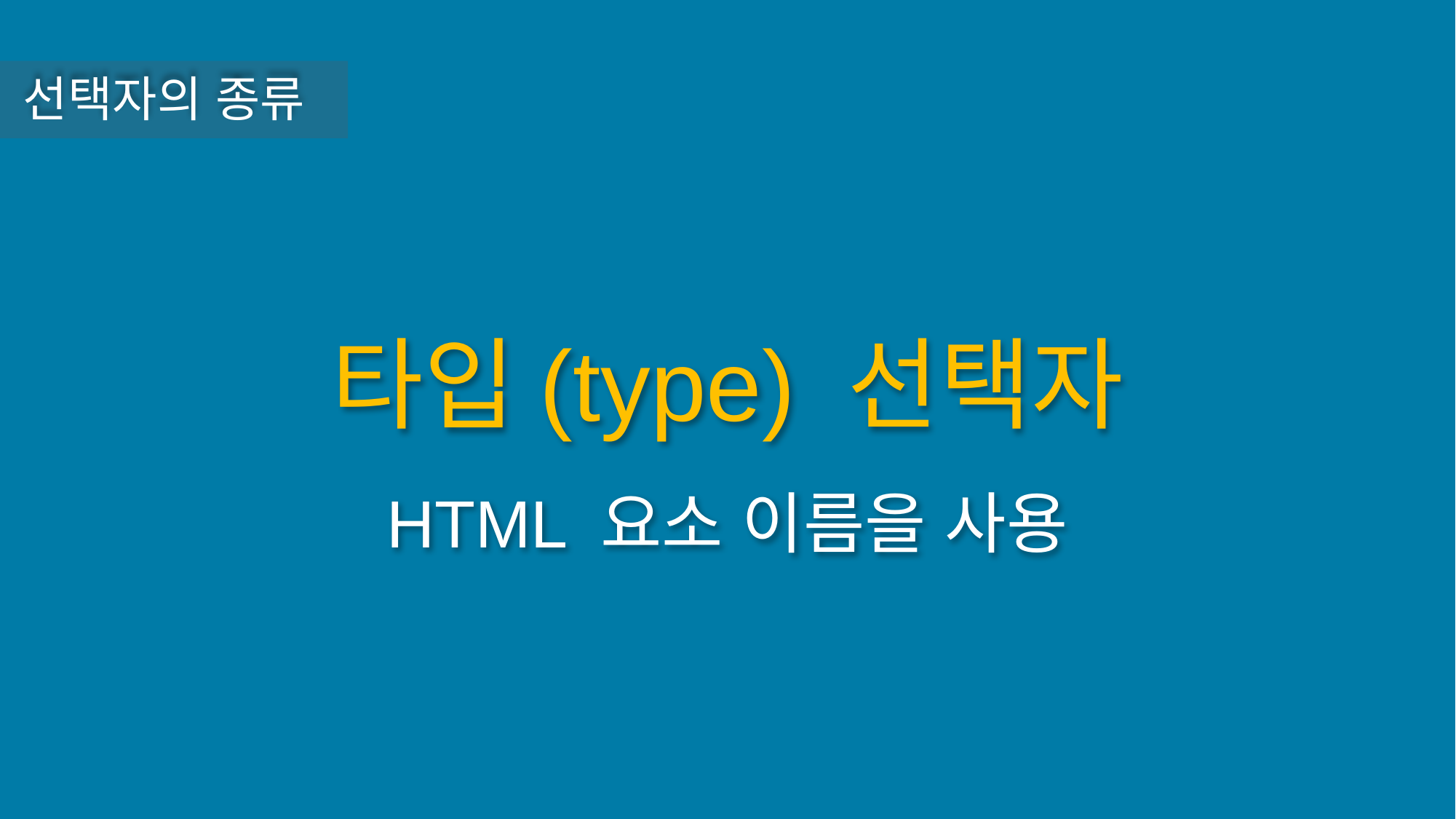

선택자의 종류
타입(type) 선택자
HTML 요소 이름을 사용